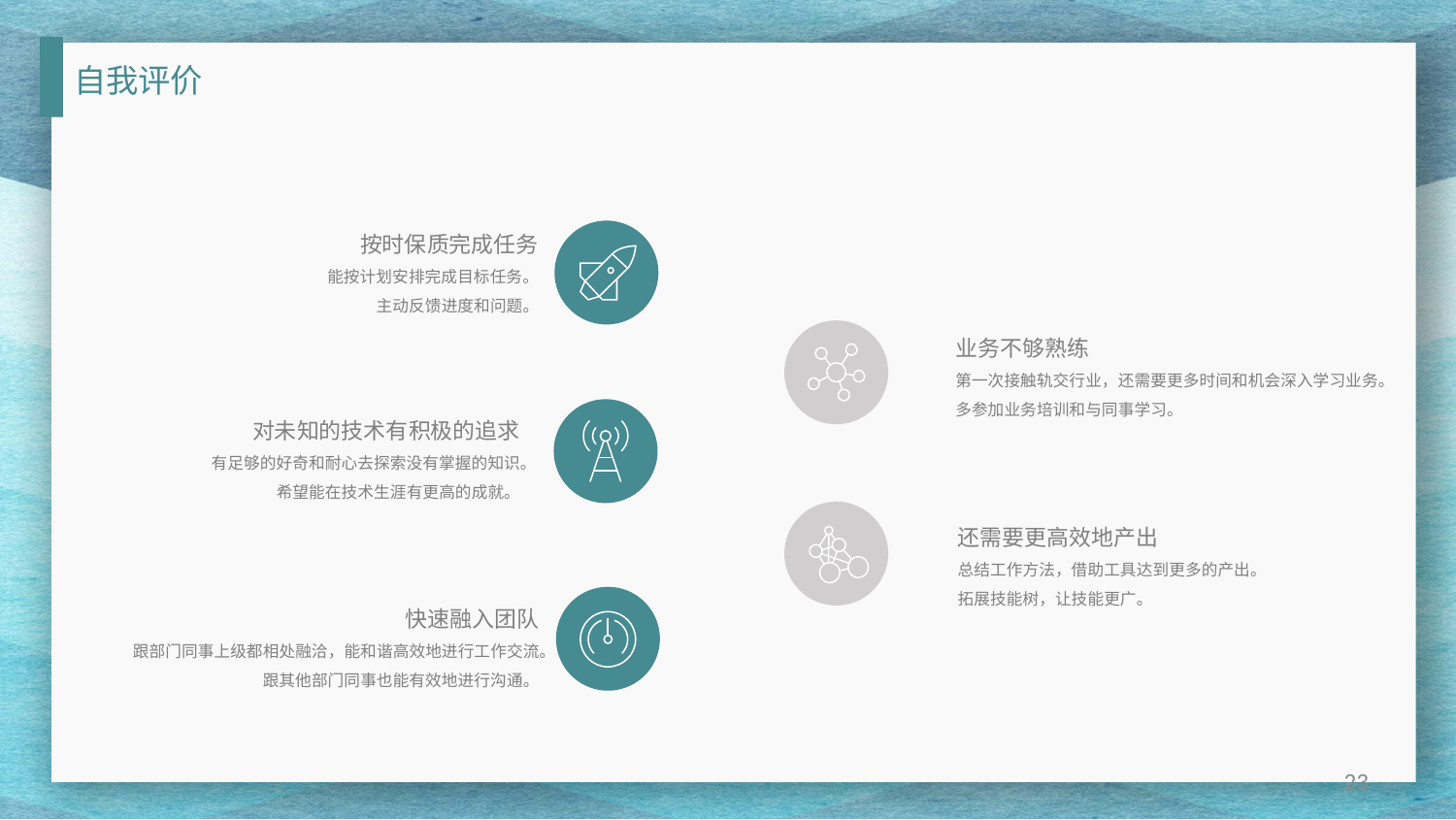

自我评价
按时保质完成任务
能按计划安排完成目标任务。
主动反馈进度和问题。

业务不够熟练
第一次接触轨交行业，还需要更多时间和机会深入学习业务。
多参加业务培训和与同事学习。

对未知的技术有积极的追求
有足够的好奇和耐心去探索没有掌握的知识。
希望能在技术生涯有更高的成就。

还需要更高效地产出
总结工作方法，借助工具达到更多的产出。
拓展技能树，让技能更广。
快速融入团队
跟部门同事上级都相处融洽，能和谐高效地进行工作交流。
跟其他部门同事也能有效地进行沟通。

23